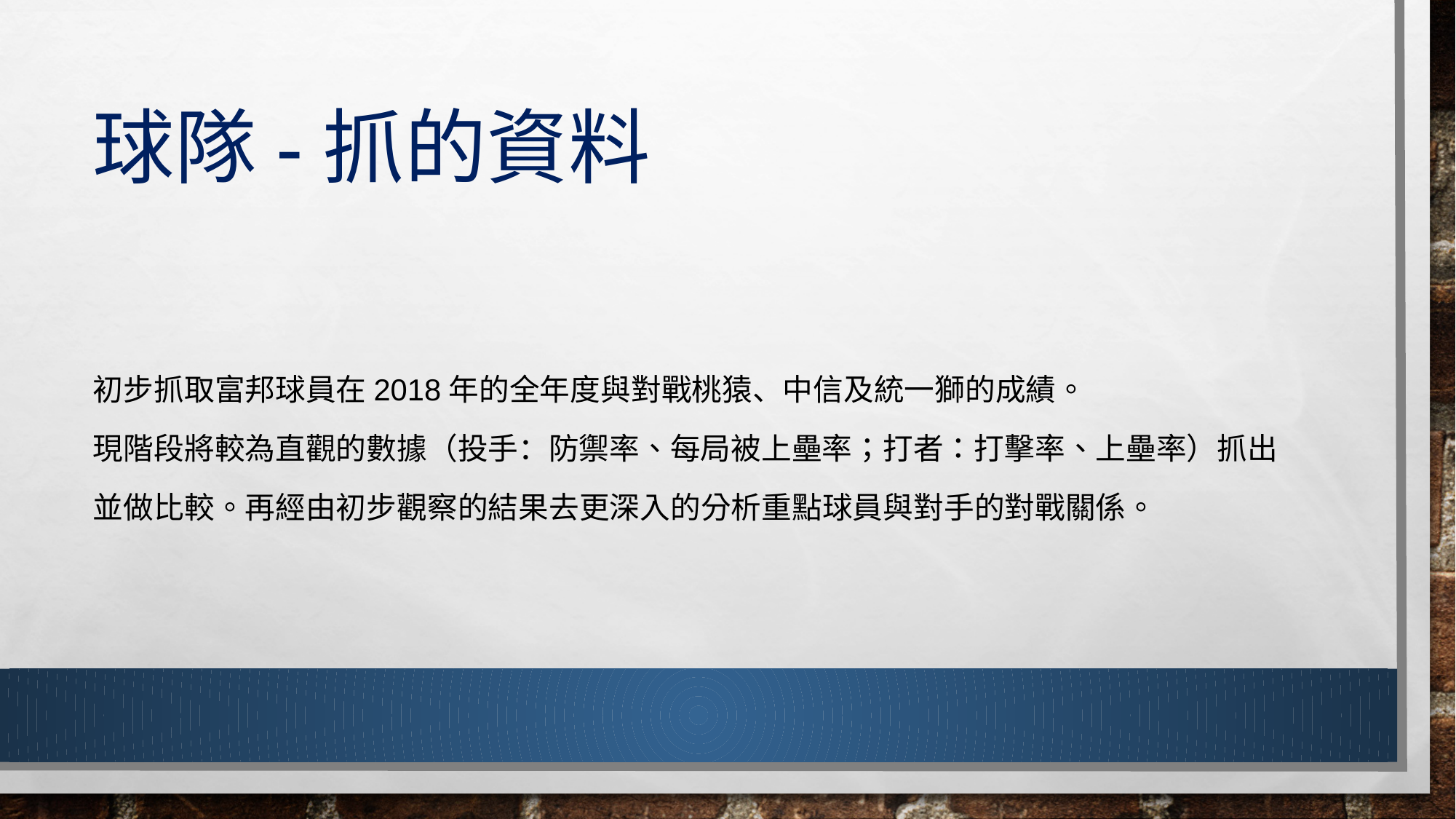

# 球隊-抓的資料
初步抓取富邦球員在2018年的全年度與對戰桃猿、中信及統一獅的成績。
現階段將較為直觀的數據（投手：防禦率、每局被上壘率；打者：打擊率、上壘率）抓出
並做比較。再經由初步觀察的結果去更深入的分析重點球員與對手的對戰關係。